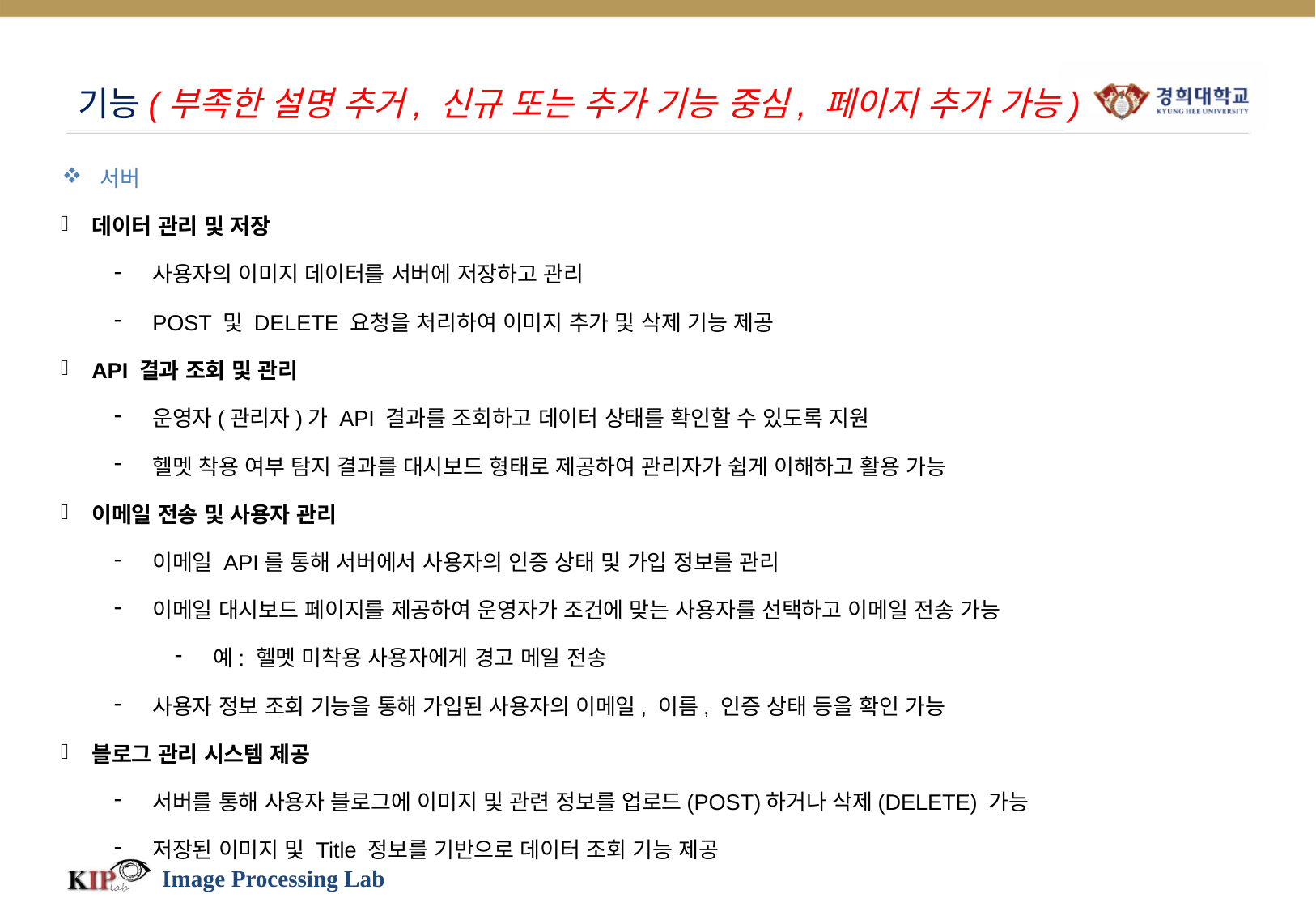

# 기능(부족한 설명 추거, 신규 또는 추가 기능 중심, 페이지 추가 가능)

서버
데이터 관리 및 저장
사용자의 이미지 데이터를 서버에 저장하고 관리
POST 및 DELETE 요청을 처리하여 이미지 추가 및 삭제 기능 제공
API 결과 조회 및 관리
운영자(관리자)가 API 결과를 조회하고 데이터 상태를 확인할 수 있도록 지원
헬멧 착용 여부 탐지 결과를 대시보드 형태로 제공하여 관리자가 쉽게 이해하고 활용 가능
이메일 전송 및 사용자 관리
이메일 API를 통해 서버에서 사용자의 인증 상태 및 가입 정보를 관리
이메일 대시보드 페이지를 제공하여 운영자가 조건에 맞는 사용자를 선택하고 이메일 전송 가능
예: 헬멧 미착용 사용자에게 경고 메일 전송
사용자 정보 조회 기능을 통해 가입된 사용자의 이메일, 이름, 인증 상태 등을 확인 가능
블로그 관리 시스템 제공
서버를 통해 사용자 블로그에 이미지 및 관련 정보를 업로드(POST)하거나 삭제(DELETE) 가능
저장된 이미지 및 Title 정보를 기반으로 데이터 조회 기능 제공
Image Processing Lab